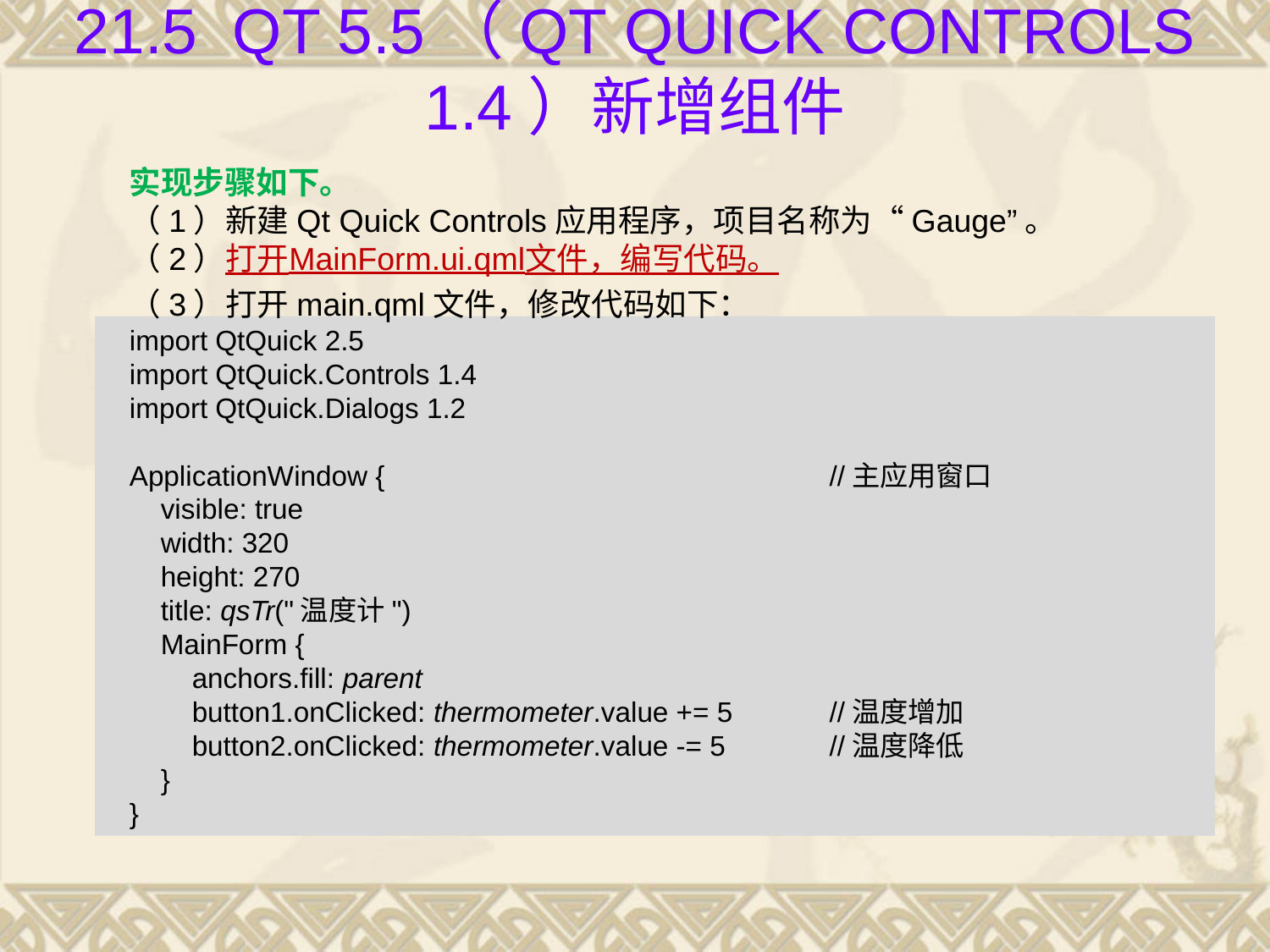

# 21.5  Qt 5.5（Qt Quick Controls 1.4）新增组件
实现步骤如下。
（1）新建Qt Quick Controls应用程序，项目名称为“Gauge”。
（2）打开MainForm.ui.qml文件，编写代码。
（3）打开main.qml文件，修改代码如下：
import QtQuick 2.5
import QtQuick.Controls 1.4
import QtQuick.Dialogs 1.2

ApplicationWindow {				//主应用窗口
    visible: true
    width: 320
    height: 270
    title: qsTr("温度计")
    MainForm {
        anchors.fill: parent
        button1.onClicked: thermometer.value += 5	//温度增加
        button2.onClicked: thermometer.value -= 5	//温度降低
    }
}